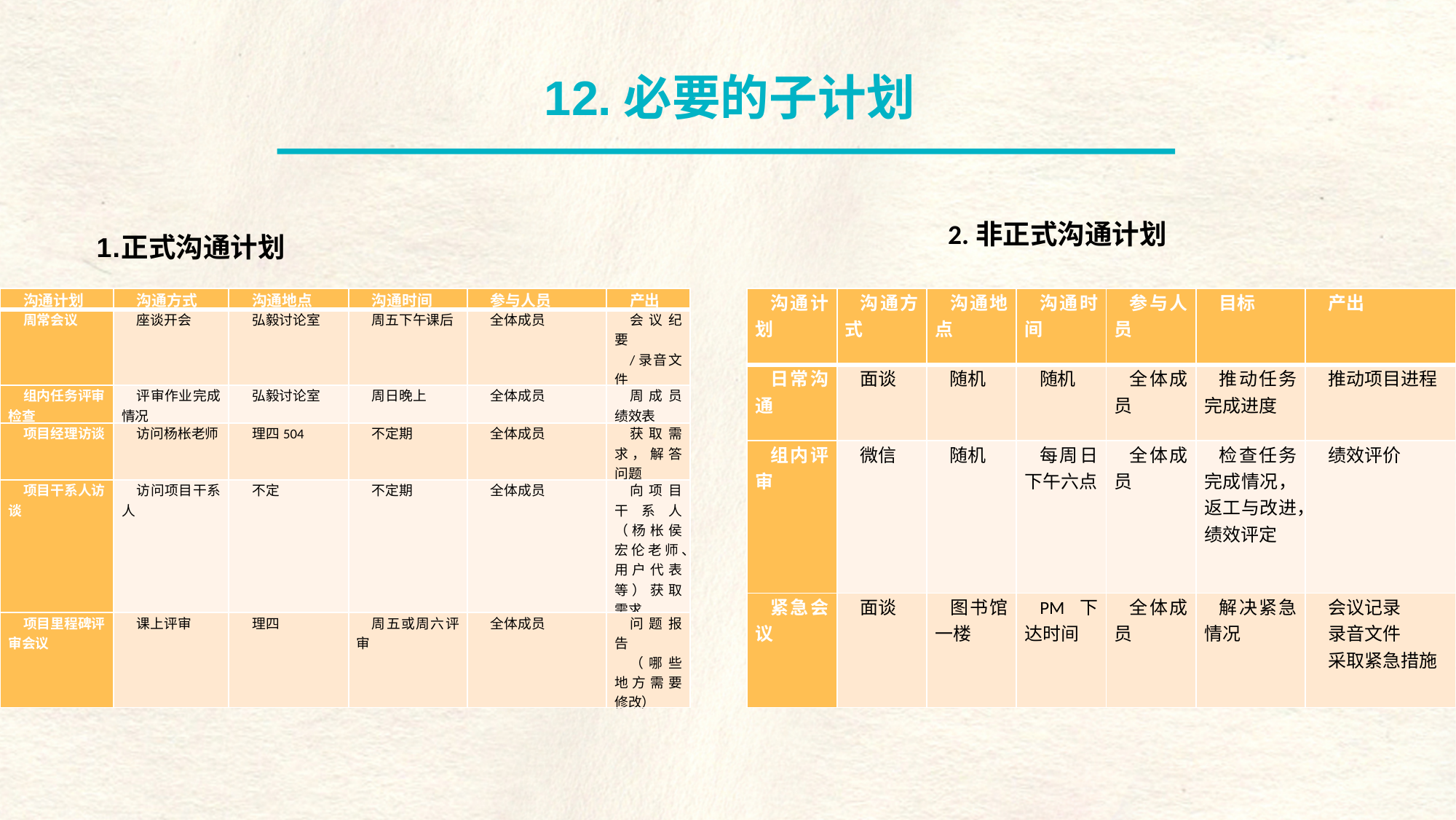

12.必要的子计划

正式沟通计划

2.非正式沟通计划
| 沟通计划 | 沟通方式 | 沟通地点 | 沟通时间 | 参与人员 | 产出 |
| --- | --- | --- | --- | --- | --- |
| 周常会议 | 座谈开会 | 弘毅讨论室 | 周五下午课后 | 全体成员 | 会议纪要 /录音文件 |
| 组内任务评审检查 | 评审作业完成情况 | 弘毅讨论室 | 周日晚上 | 全体成员 | 周成员绩效表 |
| 项目经理访谈 | 访问杨枨老师 | 理四504 | 不定期 | 全体成员 | 获取需求，解答问题 |
| 项目干系人访谈 | 访问项目干系人 | 不定 | 不定期 | 全体成员 | 向项目干系人（杨枨侯宏伦老师、用户代表等）获取需求 |
| 项目里程碑评审会议 | 课上评审 | 理四 | 周五或周六评审 | 全体成员 | 问题报告 （哪些地方需要修改） |
| 沟通计划 | 沟通方式 | 沟通地点 | 沟通时间 | 参与人员 | 目标 | 产出 |
| --- | --- | --- | --- | --- | --- | --- |
| 日常沟通 | 面谈 | 随机 | 随机 | 全体成员 | 推动任务完成进度 | 推动项目进程 |
| 组内评审 | 微信 | 随机 | 每周日下午六点 | 全体成员 | 检查任务完成情况，返工与改进，绩效评定 | 绩效评价 |
| 紧急会议 | 面谈 | 图书馆一楼 | PM下达时间 | 全体成员 | 解决紧急情况 | 会议记录 录音文件 采取紧急措施 |